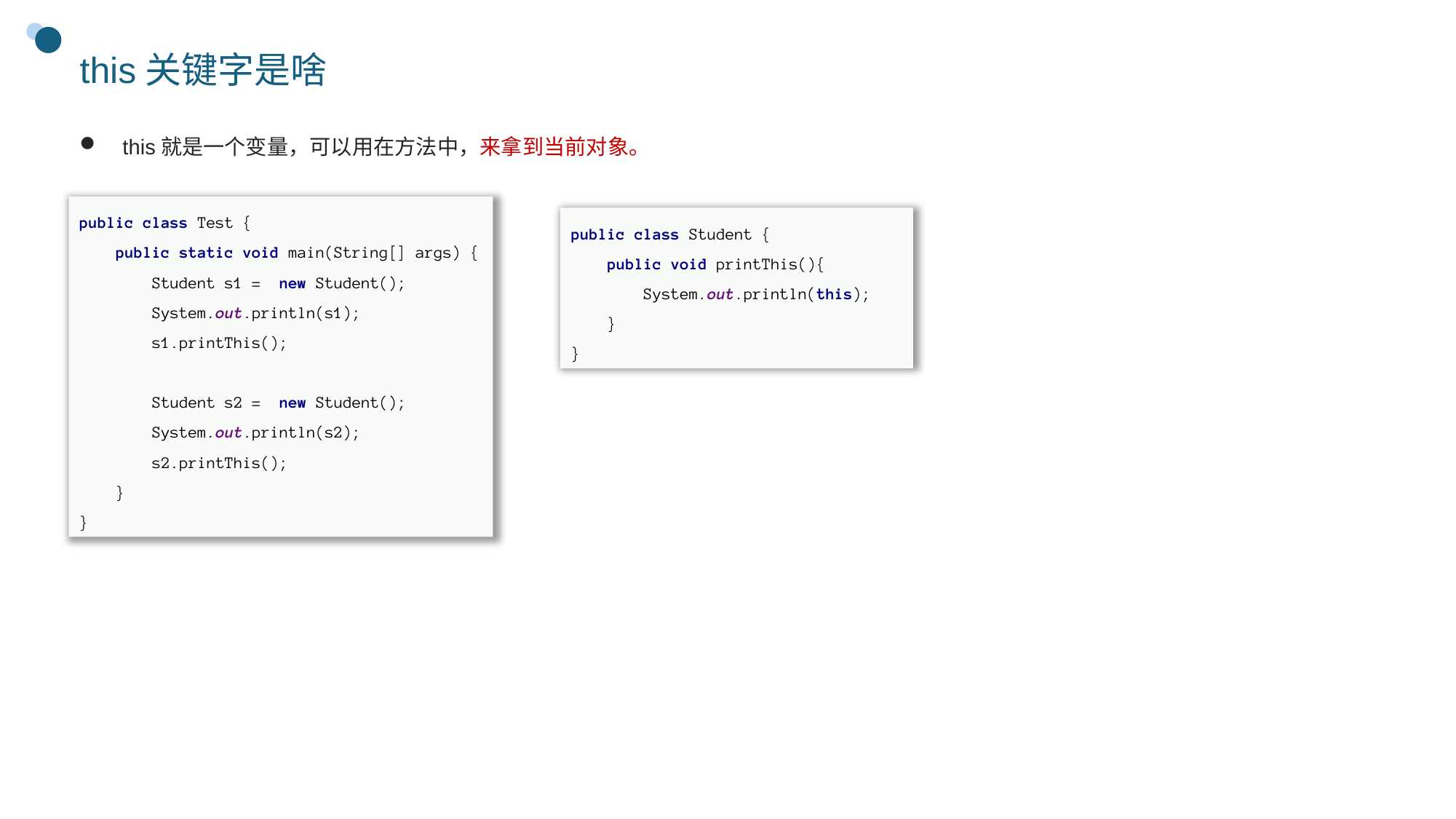

# this关键字是啥
this就是一个变量，可以用在方法中，来拿到当前对象。

public class Test {
    public static void main(String[] args) {
        Student s1 =  new Student();
        System.out.println(s1);
        s1.printThis();

        Student s2 =  new Student();
        System.out.println(s2);
        s2.printThis();
    }
}
public class Student {
    public void printThis(){
        System.out.println(this);
    }
}